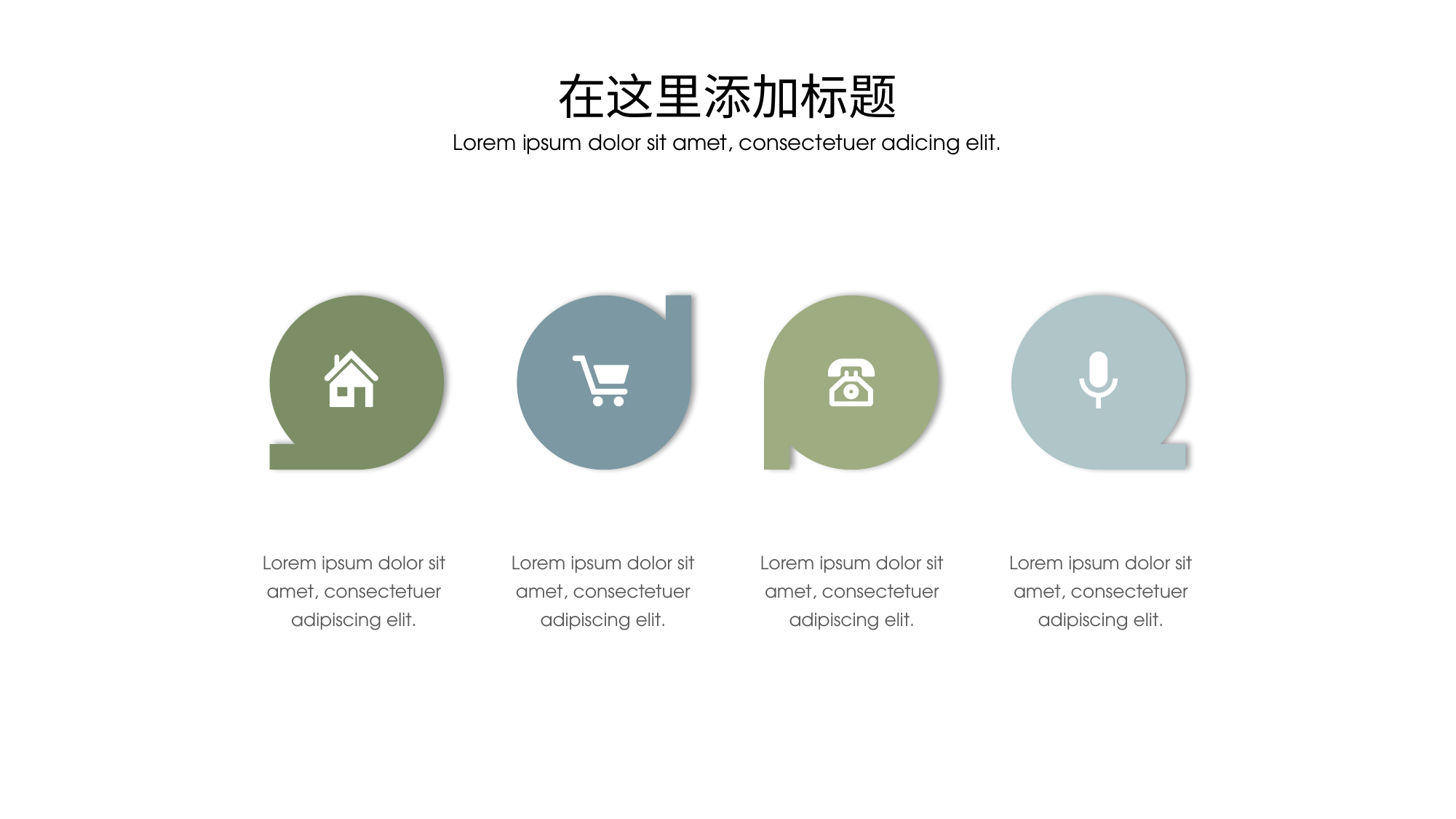

在这里添加标题
Lorem ipsum dolor sit amet, consectetuer adicing elit.

Lorem ipsum dolor sit amet, consectetuer adipiscing elit.
Lorem ipsum dolor sit amet, consectetuer adipiscing elit.
Lorem ipsum dolor sit amet, consectetuer adipiscing elit.
Lorem ipsum dolor sit amet, consectetuer adipiscing elit.